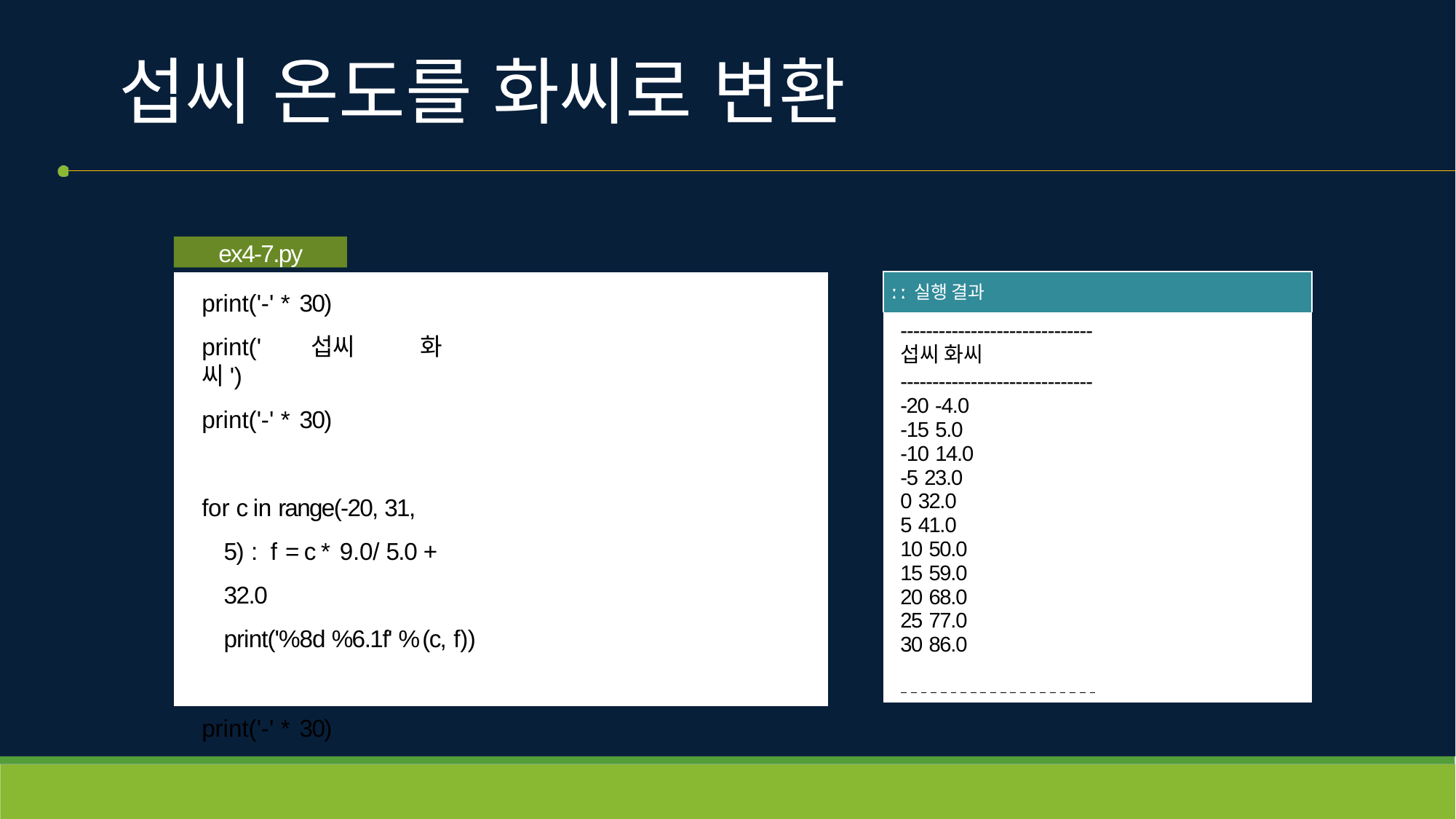

# 섭씨 온도를 화씨로 변환

ex4-7.py
print('-' * 30)
print('	섭씨	화씨')
print('-' * 30)

for c in range(-20, 31, 5) :  f = c * 9.0/ 5.0 + 32.0
print('%8d %6.1f' % (c, f))

print('-' * 30)
| ː ː 실행 결과 |
| --- |
| ------------------------------ 섭씨 화씨 ------------------------------ -20 -4.0 -15 5.0 -10 14.0 -5 23.0 0 32.0 5 41.0 10 50.0 15 59.0 20 68.0 25 77.0 30 86.0 |